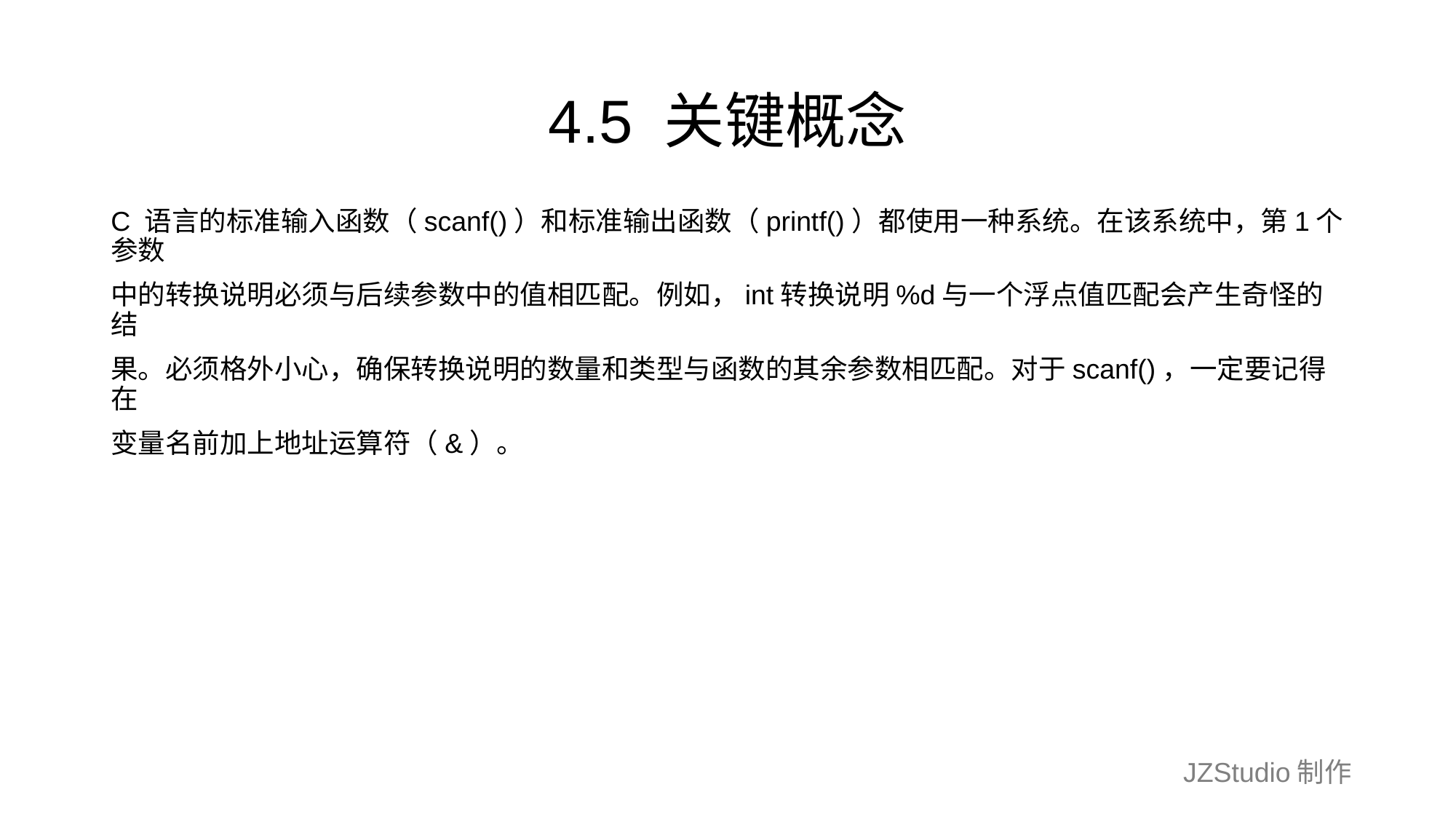

# 4.5 关键概念
C 语言的标准输入函数（scanf()）和标准输出函数（printf()）都使用一种系统。在该系统中，第1个参数
中的转换说明必须与后续参数中的值相匹配。例如，int转换说明%d与一个浮点值匹配会产生奇怪的结
果。必须格外小心，确保转换说明的数量和类型与函数的其余参数相匹配。对于scanf()，一定要记得在
变量名前加上地址运算符（&）。